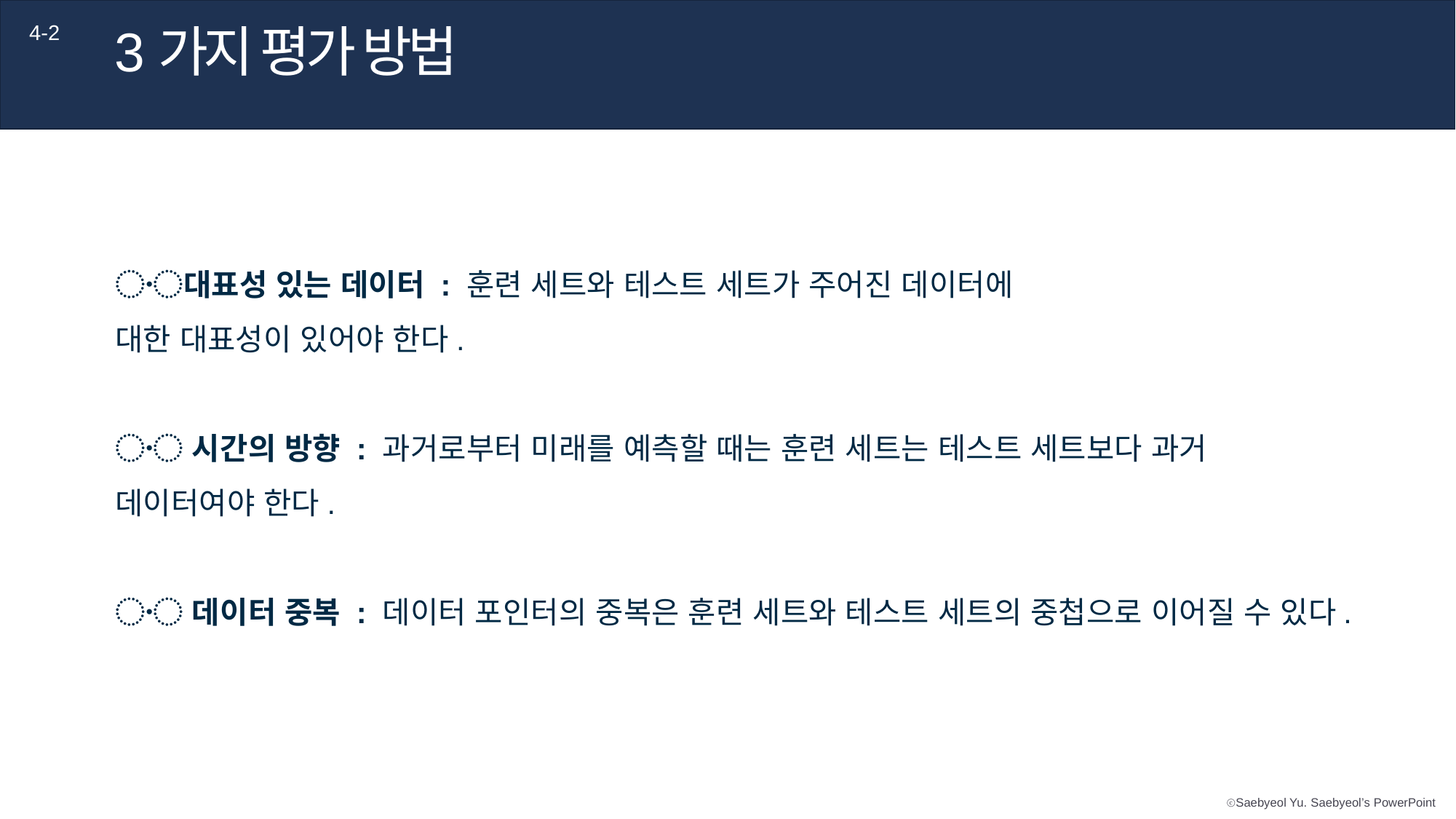

3가지 평가 방법
4-2

〮대표성 있는 데이터 : 훈련 세트와 테스트 세트가 주어진 데이터에
대한 대표성이 있어야 한다.

〮 시간의 방향 : 과거로부터 미래를 예측할 때는 훈련 세트는 테스트 세트보다 과거 데이터여야 한다.

〮 데이터 중복 : 데이터 포인터의 중복은 훈련 세트와 테스트 세트의 중첩으로 이어질 수 있다.